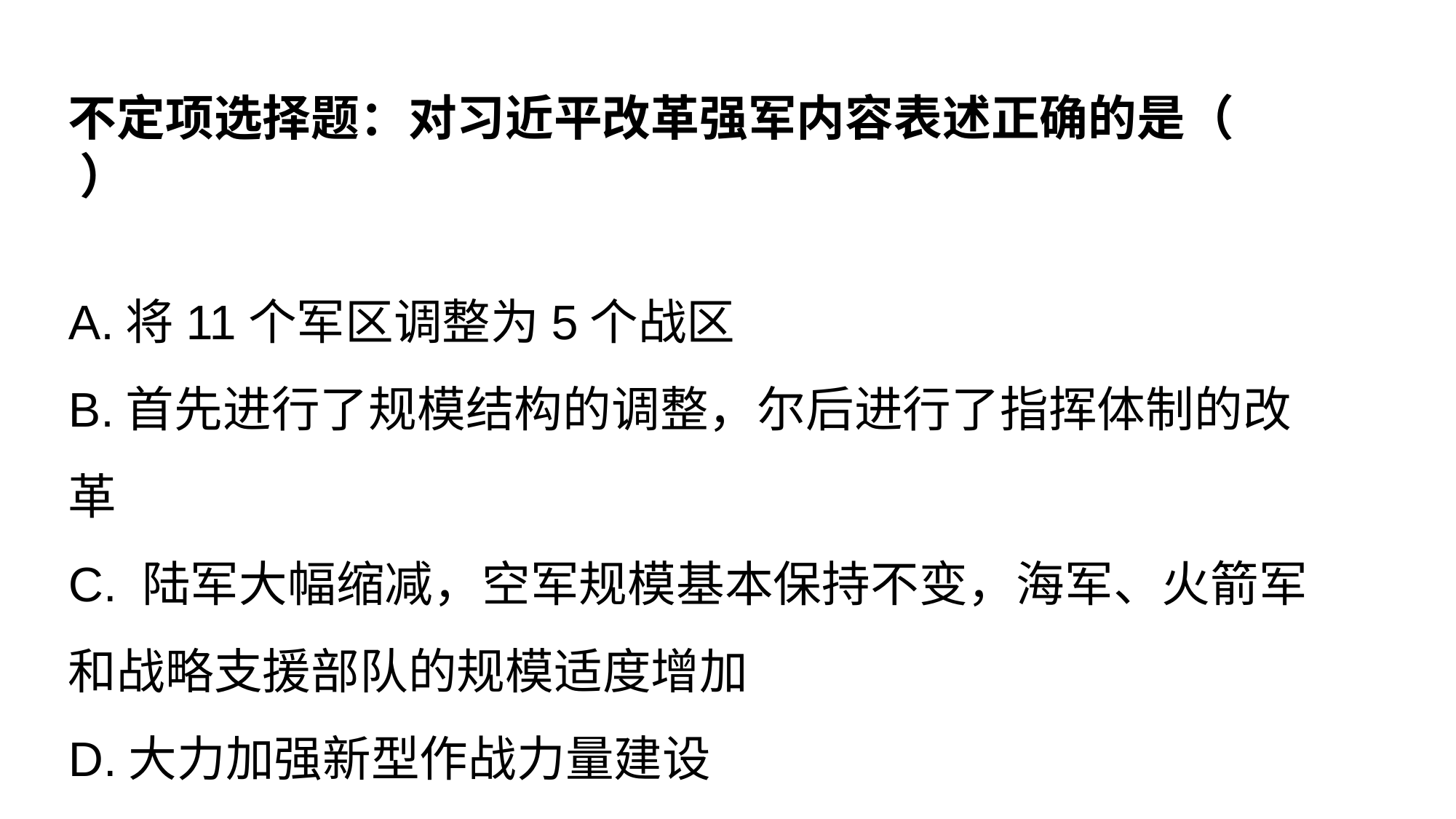

不定项选择题：对习近平改革强军内容表述正确的是（     ）

A.将11个军区调整为5个战区
B.首先进行了规模结构的调整，尔后进行了指挥体制的改革
C. 陆军大幅缩减，空军规模基本保持不变，海军、火箭军和战略支援部队的规模适度增加
D.大力加强新型作战力量建设